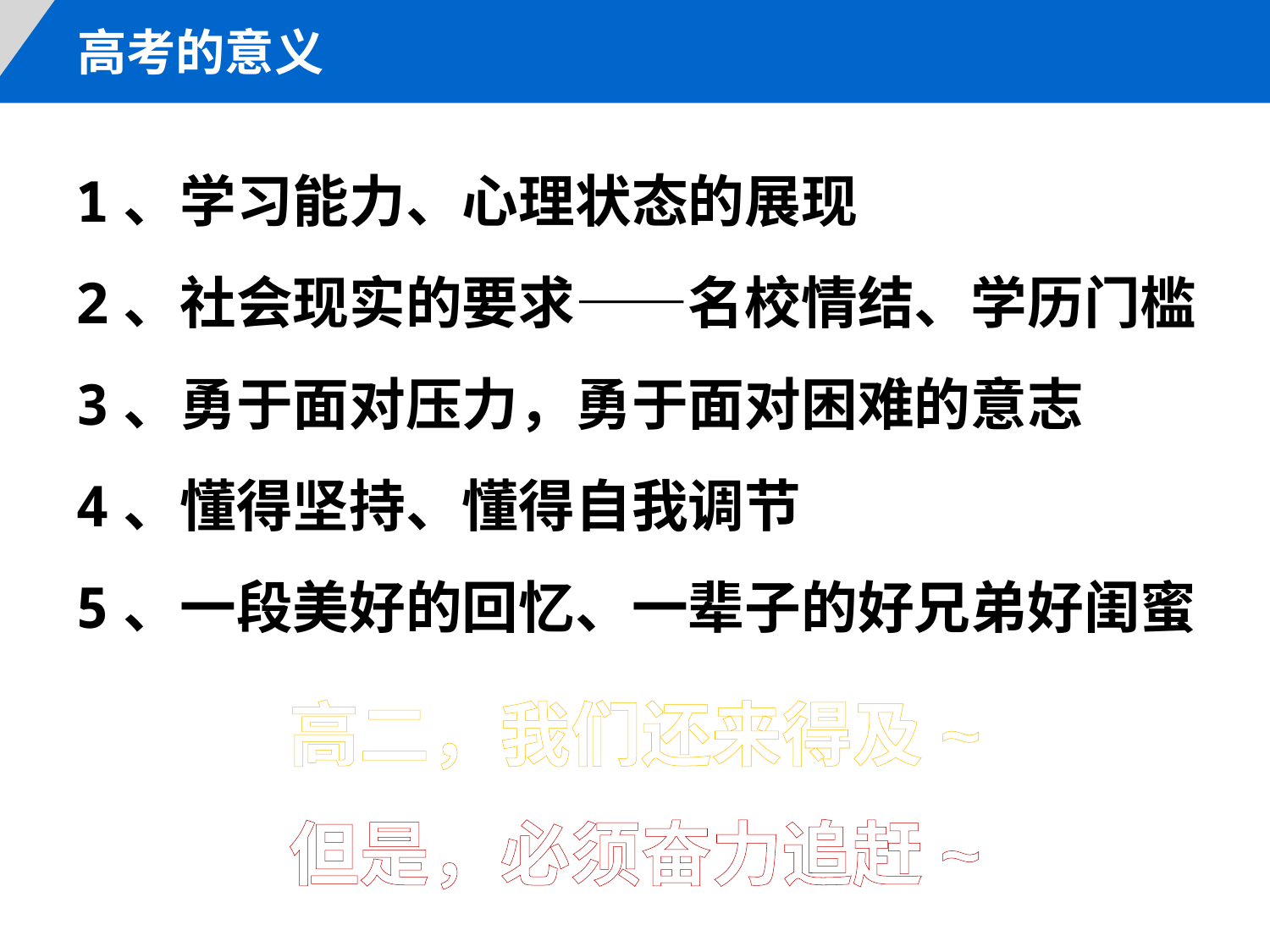

高考的意义
1、学习能力、心理状态的展现
2、社会现实的要求——名校情结、学历门槛
3、勇于面对压力，勇于面对困难的意志
4、懂得坚持、懂得自我调节
5、一段美好的回忆、一辈子的好兄弟好闺蜜
高二，我们还来得及~
但是，必须奋力追赶~